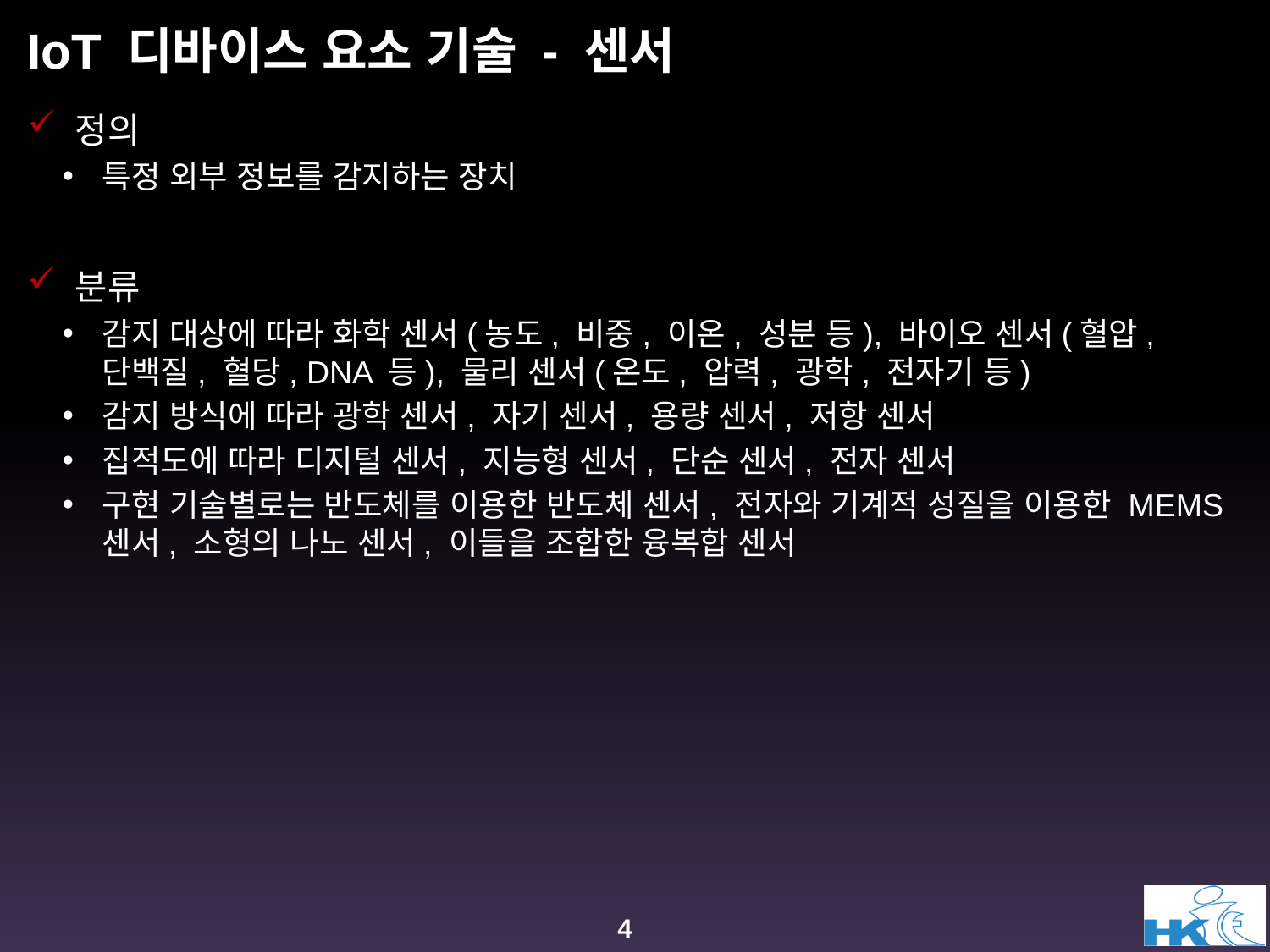

# IoT 디바이스 요소 기술 - 센서
정의
특정 외부 정보를 감지하는 장치

분류
감지 대상에 따라 화학 센서(농도, 비중, 이온, 성분 등), 바이오 센서(혈압, 단백질, 혈당, DNA 등), 물리 센서(온도, 압력, 광학, 전자기 등)
감지 방식에 따라 광학 센서, 자기 센서, 용량 센서, 저항 센서
집적도에 따라 디지털 센서, 지능형 센서, 단순 센서, 전자 센서
구현 기술별로는 반도체를 이용한 반도체 센서, 전자와 기계적 성질을 이용한 MEMS 센서, 소형의 나노 센서, 이들을 조합한 융복합 센서
4